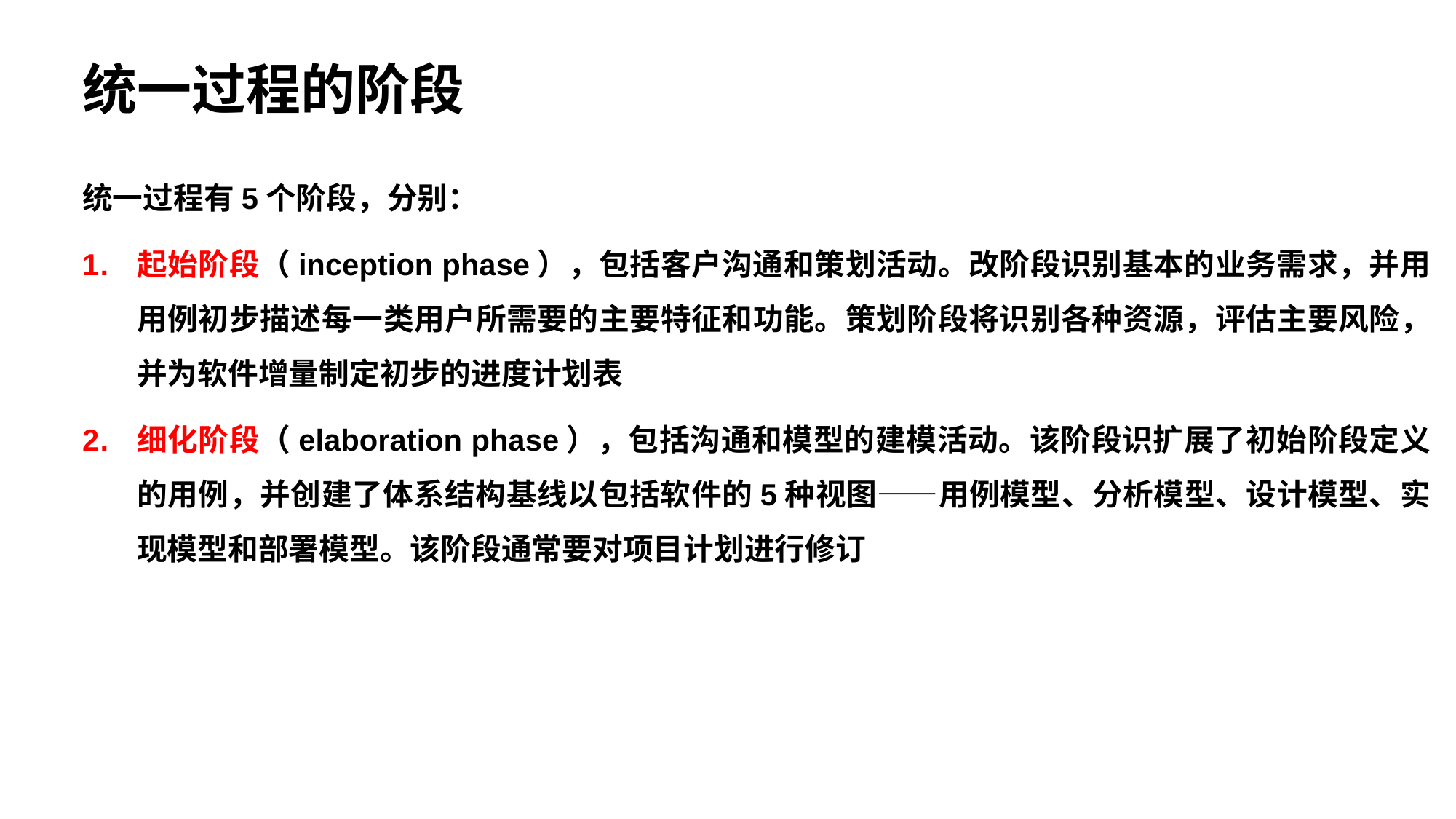

统一过程的阶段
统一过程有5个阶段，分别：
起始阶段（inception phase），包括客户沟通和策划活动。改阶段识别基本的业务需求，并用用例初步描述每一类用户所需要的主要特征和功能。策划阶段将识别各种资源，评估主要风险，并为软件增量制定初步的进度计划表
细化阶段（elaboration phase），包括沟通和模型的建模活动。该阶段识扩展了初始阶段定义的用例，并创建了体系结构基线以包括软件的5种视图——用例模型、分析模型、设计模型、实现模型和部署模型。该阶段通常要对项目计划进行修订